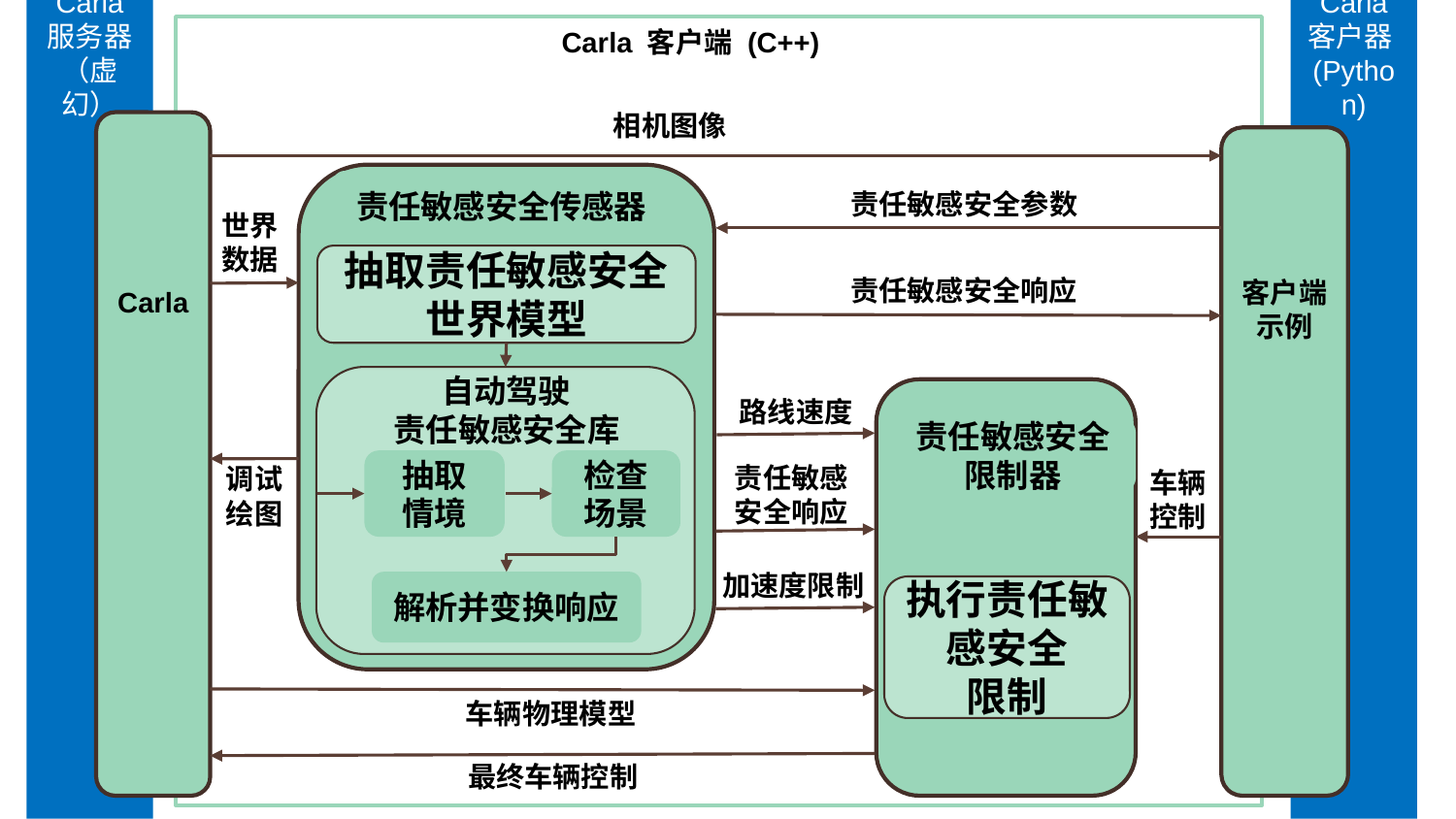

Carla
服务器（虚幻）

Carla
客户器(Python)

Carla 客户端 (C++)
相机图像
Carla

客户端示例

责任敏感安全传感器
责任敏感安全参数
世界
数据
抽取责任敏感安全
世界模型
责任敏感安全响应

自动驾驶
责任敏感安全库

路线速度
责任敏感安全
限制器
抽取
情境
检查
场景
责任敏感安全响应
调试
绘图
车辆
控制
加速度限制
解析并变换响应
执行责任敏感安全
限制
车辆物理模型
最终车辆控制